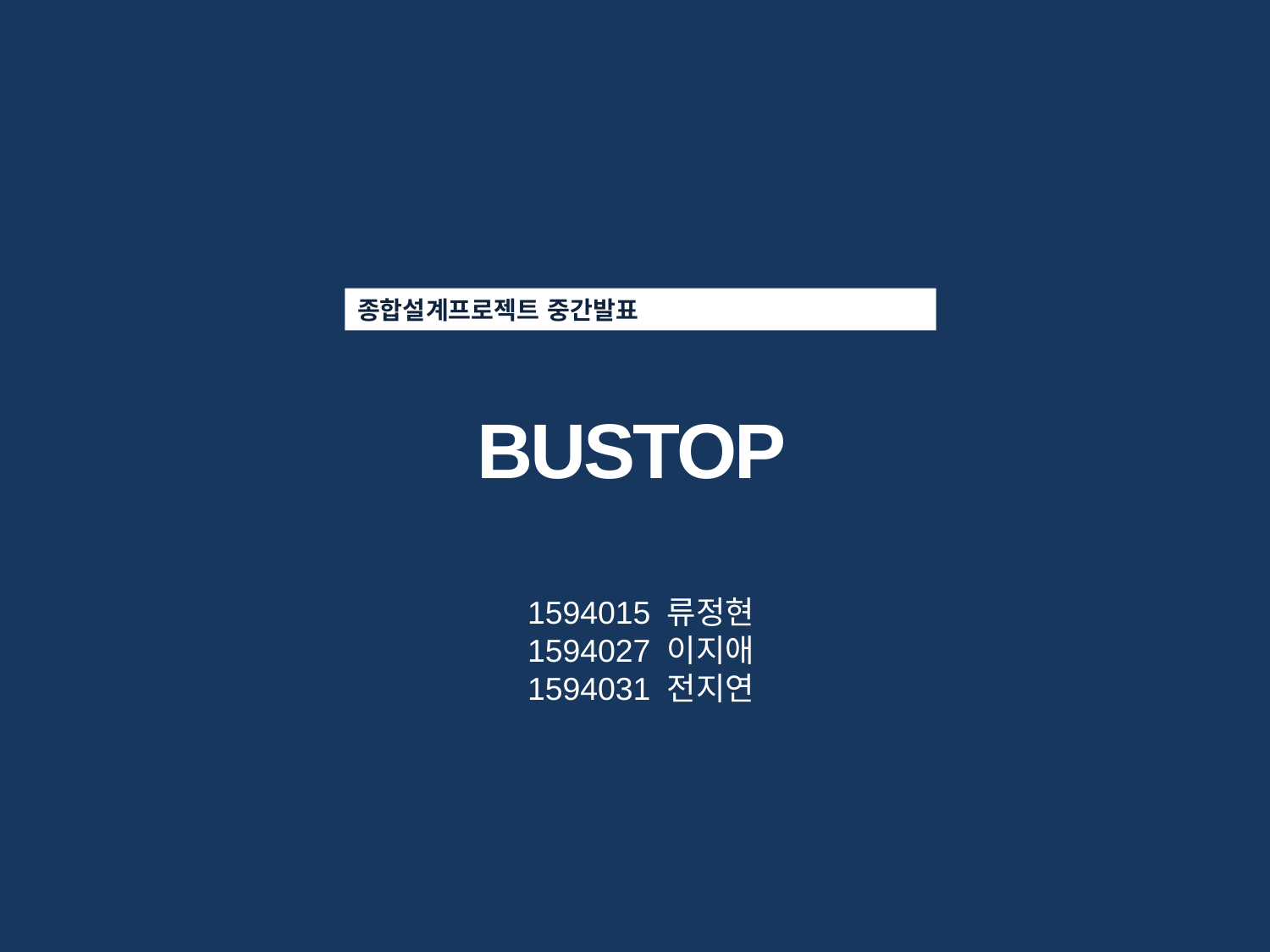

종합설계프로젝트 중간발표
BUSTOP
1594015 류정현
1594027 이지애
1594031 전지연